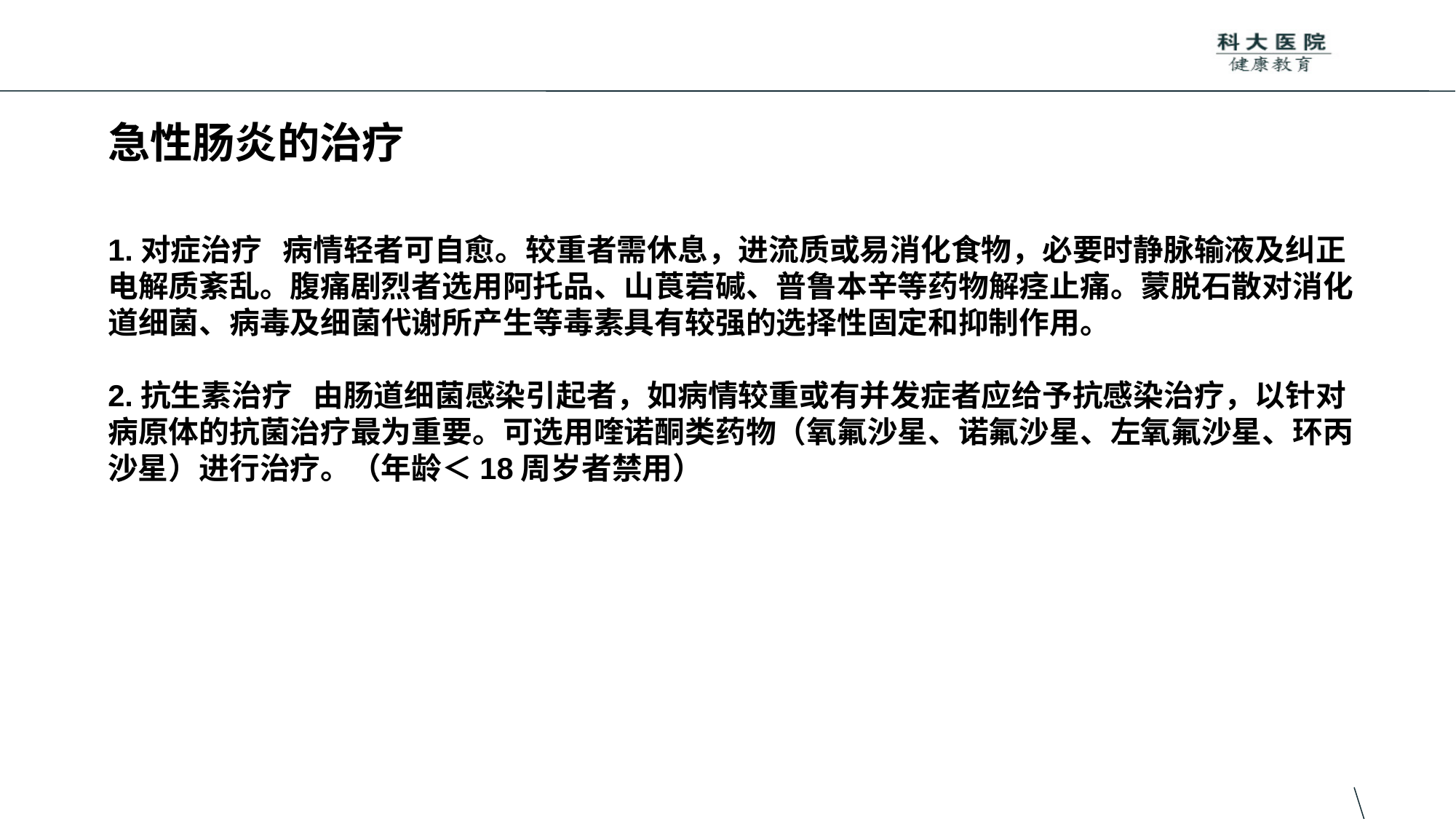

# 急性肠炎的治疗
1.对症治疗   病情轻者可自愈。较重者需休息，进流质或易消化食物，必要时静脉输液及纠正电解质紊乱。腹痛剧烈者选用阿托品、山莨菪碱、普鲁本辛等药物解痉止痛。蒙脱石散对消化道细菌、病毒及细菌代谢所产生等毒素具有较强的选择性固定和抑制作用。

2.抗生素治疗   由肠道细菌感染引起者，如病情较重或有并发症者应给予抗感染治疗，以针对病原体的抗菌治疗最为重要。可选用喹诺酮类药物（氧氟沙星、诺氟沙星、左氧氟沙星、环丙沙星）进行治疗。（年龄＜18周岁者禁用）